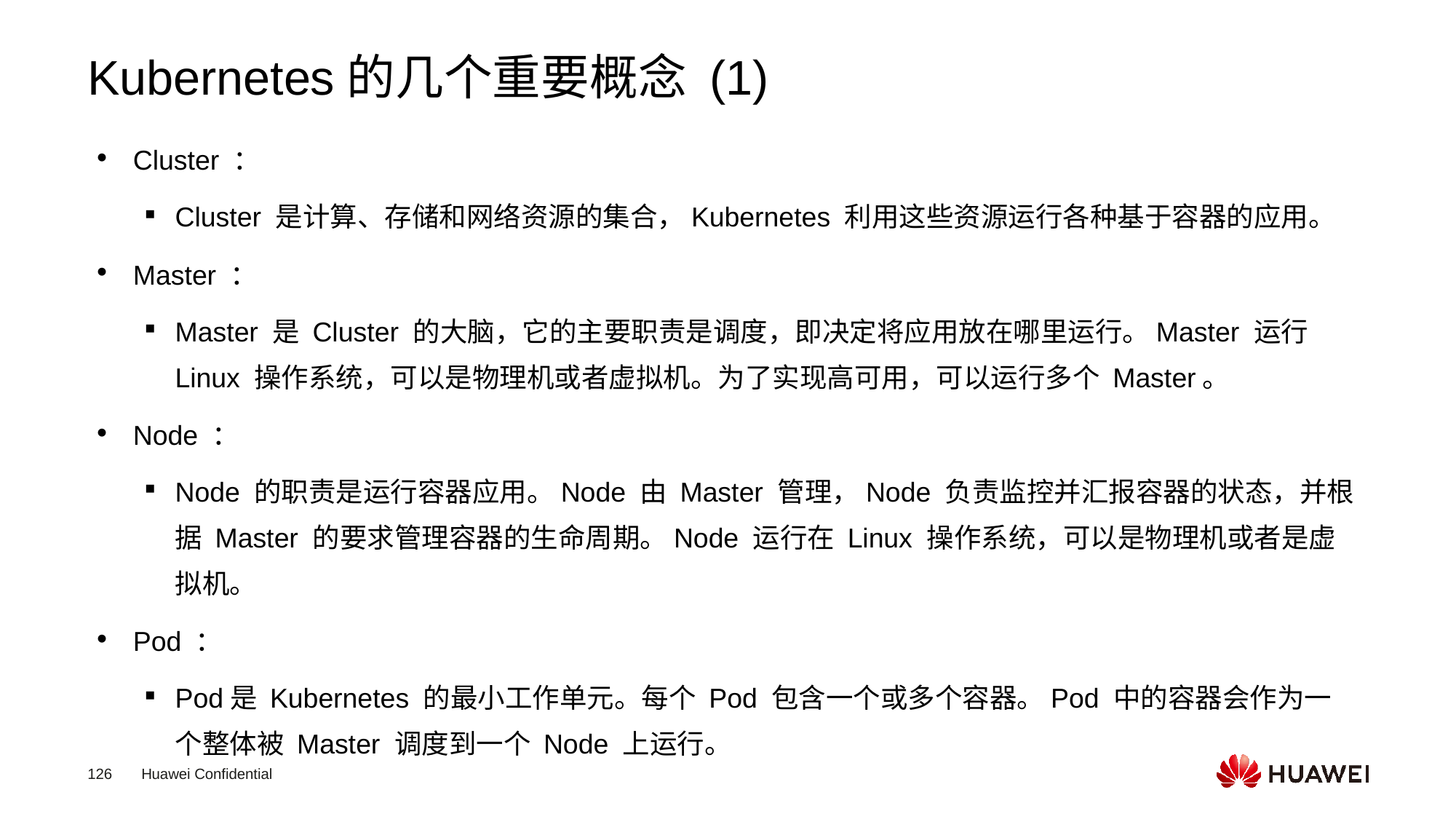

# Kubernetes的几个重要概念 (1)
Cluster ：
Cluster 是计算、存储和网络资源的集合，Kubernetes 利用这些资源运行各种基于容器的应用。
Master ：
Master 是 Cluster 的大脑，它的主要职责是调度，即决定将应用放在哪里运行。Master 运行 Linux 操作系统，可以是物理机或者虚拟机。为了实现高可用，可以运行多个 Master。
Node ：
Node 的职责是运行容器应用。Node 由 Master 管理，Node 负责监控并汇报容器的状态，并根据 Master 的要求管理容器的生命周期。Node 运行在 Linux 操作系统，可以是物理机或者是虚拟机。
Pod ：
Pod是 Kubernetes 的最小工作单元。每个 Pod 包含一个或多个容器。Pod 中的容器会作为一个整体被 Master 调度到一个 Node 上运行。